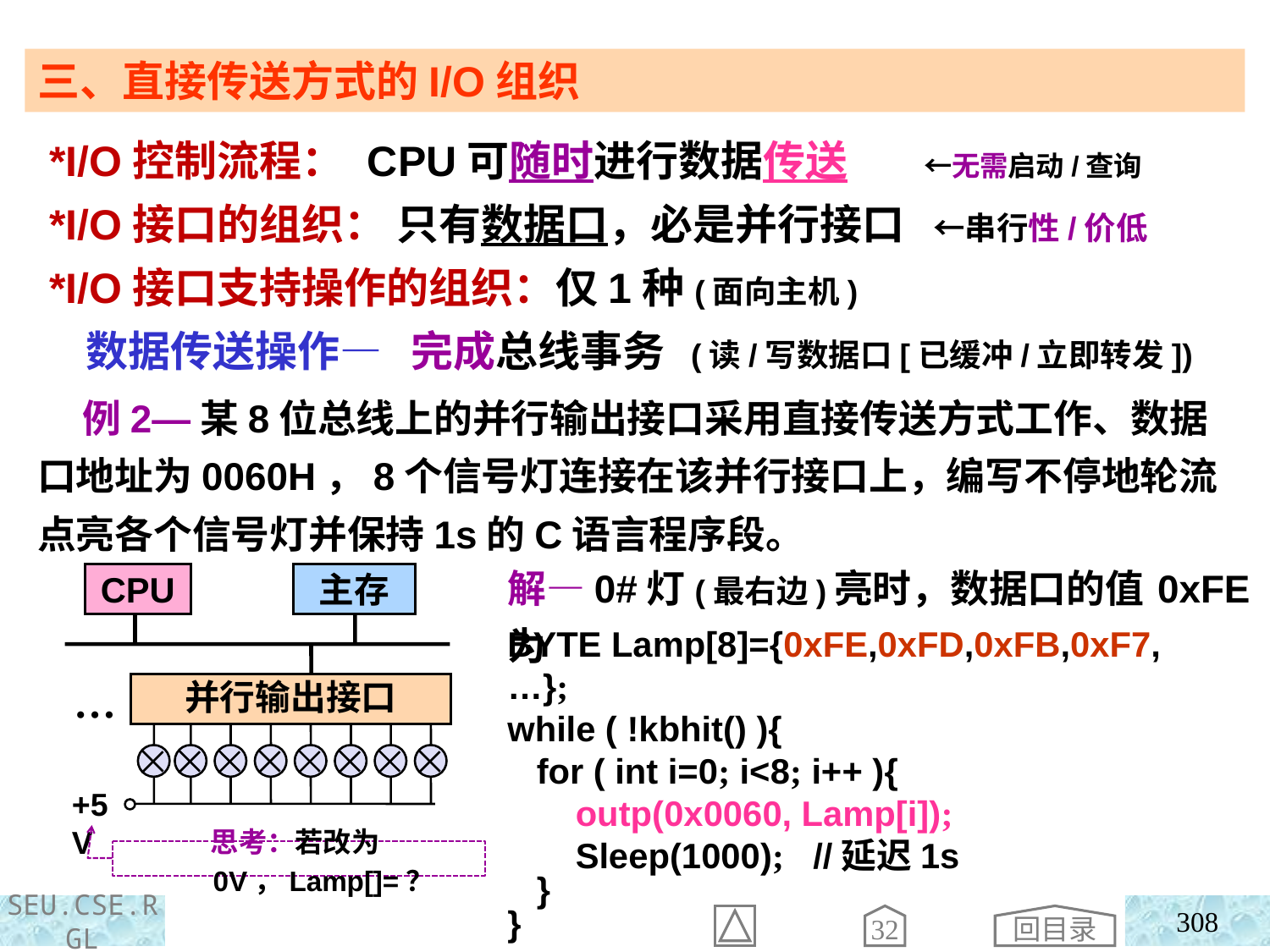

三、直接传送方式的I/O组织
CPU可随时进行数据传送        ←无需启动/查询
  只有数据口，必是并行接口   ←串行性/价低

    完成总线事务  (读/写数据口[已缓冲/立即转发])
 *I/O控制流程：
 *I/O接口的组织：
 *I/O接口支持操作的组织：仅1种(面向主机)
    数据传送操作—
    例2—某8位总线上的并行输出接口采用直接传送方式工作、数据口地址为0060H，8个信号灯连接在该并行接口上，编写不停地轮流点亮各个信号灯并保持1s的C语言程序段。
解—0#灯(最右边)亮时，数据口的值为
0xFE
CPU
主存

…
并行输出接口

+5V

BYTE Lamp[8]={0xFE,0xFD,0xFB,0xF7,…};
while ( !kbhit() ){
   for ( int i=0; i<8; i++ ){
       outp(0x0060, Lamp[i]);
       Sleep(1000);   //延迟1s
   }
}
思考：若改为0V，Lamp[]=？
回目录
308
32